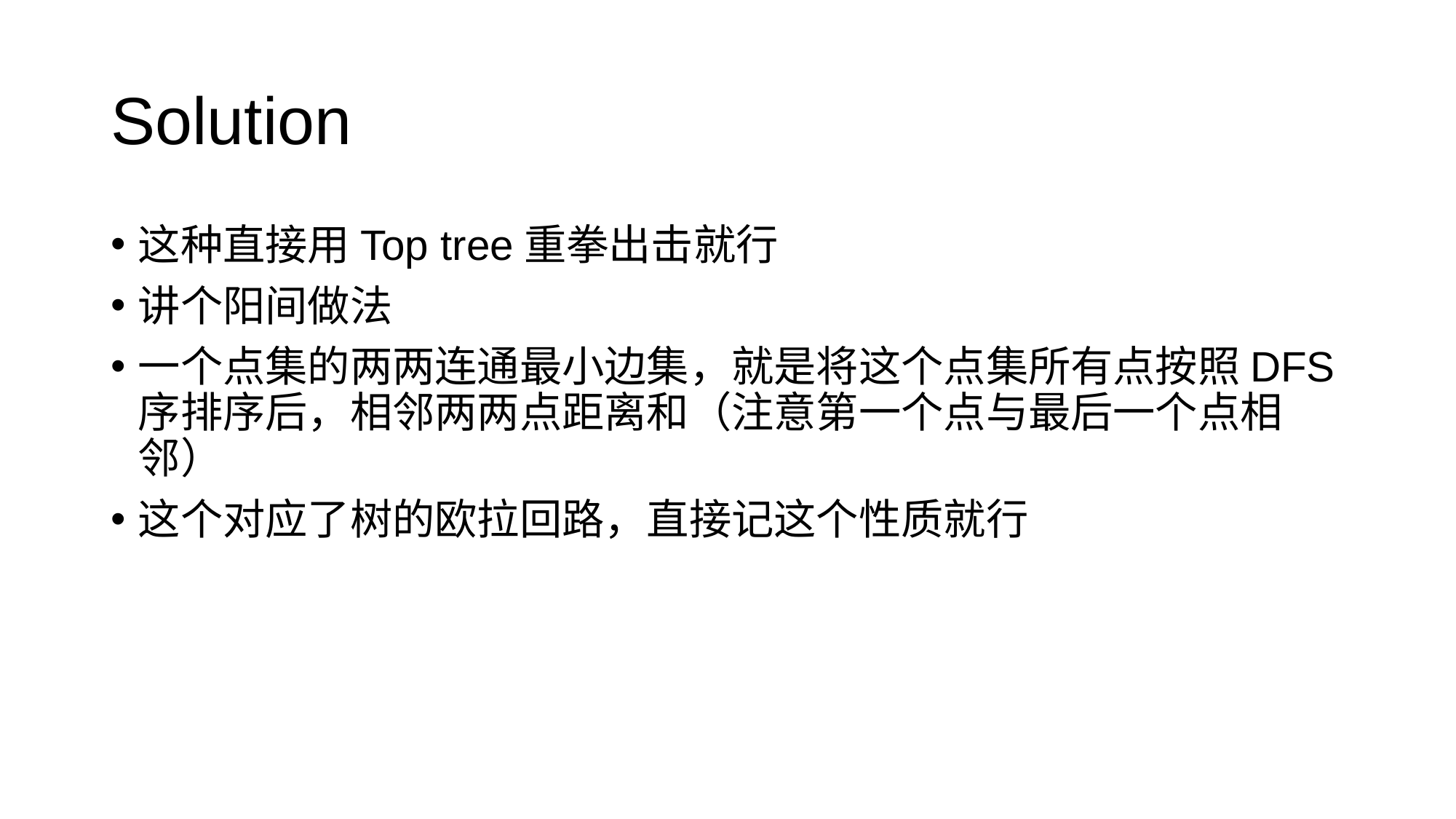

# Solution
这种直接用Top tree重拳出击就行
讲个阳间做法
一个点集的两两连通最小边集，就是将这个点集所有点按照DFS序排序后，相邻两两点距离和（注意第一个点与最后一个点相邻）
这个对应了树的欧拉回路，直接记这个性质就行